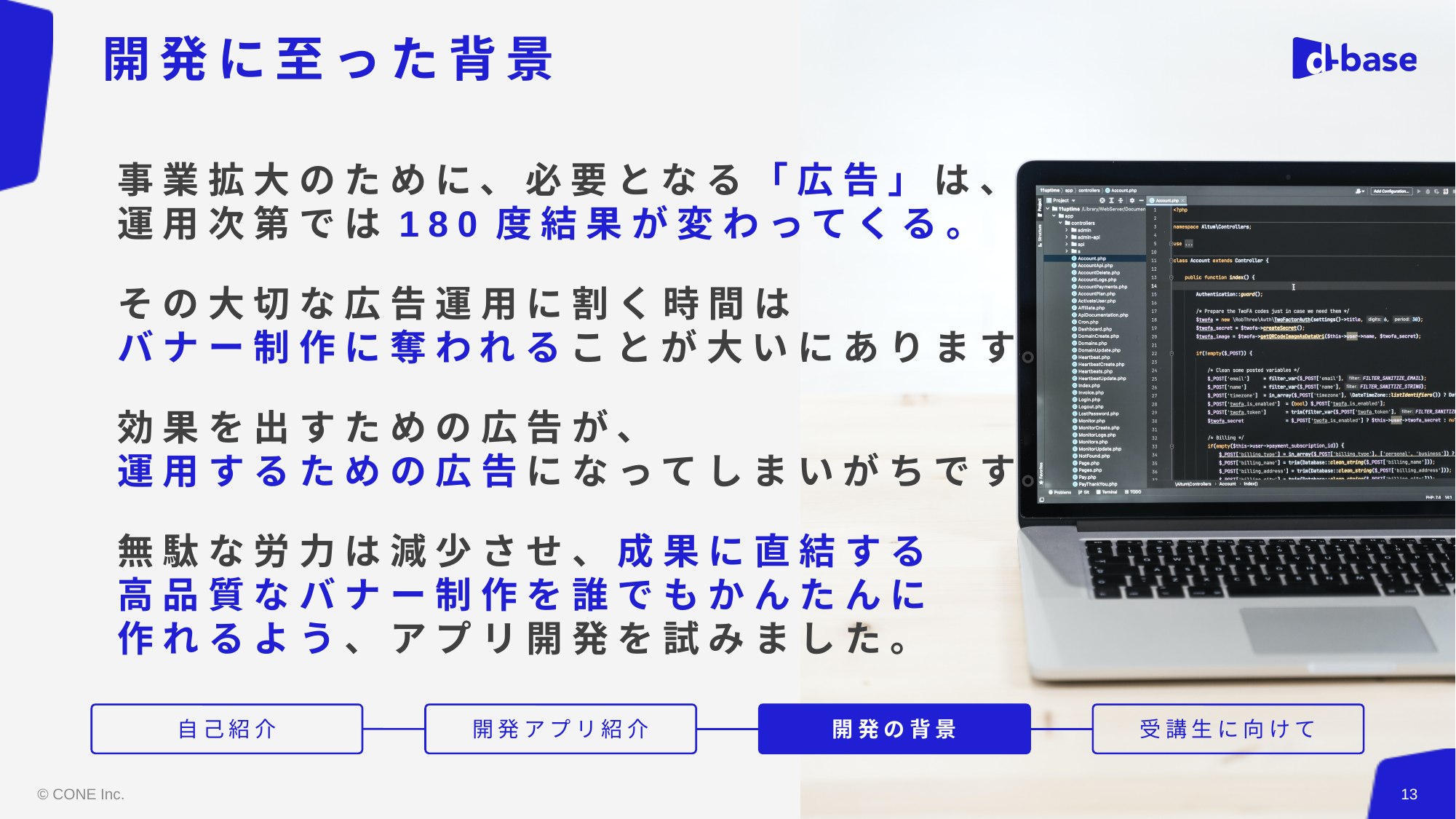

# 開発に至った背景
事業拡大のために、必要となる「広告」は、
運用次第では180度結果が変わってくる。
その大切な広告運用に割く時間は
バナー制作に奪われることが大いにあります。
効果を出すための広告が、
運用するための広告になってしまいがちです。
無駄な労力は減少させ、成果に直結する
高品質なバナー制作を誰でもかんたんに
作れるよう、アプリ開発を試みました。
自己紹介
開発アプリ紹介
開発の背景
受講生に向けて
© CONE Inc.
13